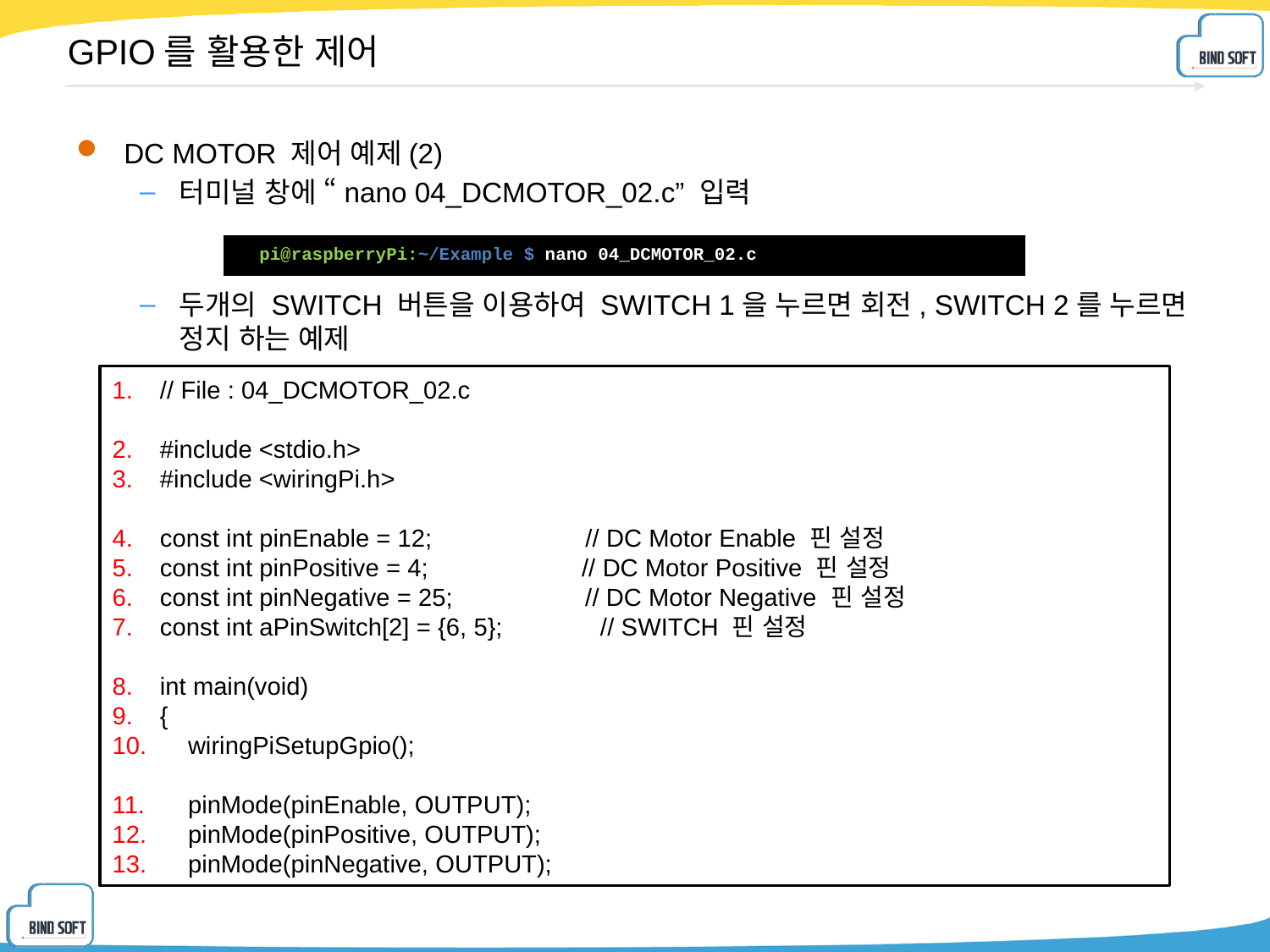

# GPIO를 활용한 제어
DC MOTOR 제어 예제(2)
터미널 창에 “nano 04_DCMOTOR_02.c” 입력

두개의 SWITCH 버튼을 이용하여 SWITCH 1을 누르면 회전, SWITCH 2를 누르면 정지 하는 예제

| pi@raspberryPi:~/Example $ nano 04\_DCMOTOR\_02.c |
| --- |
// File : 04_DCMOTOR_02.c

#include <stdio.h>
#include <wiringPi.h>

const int pinEnable = 12;                      // DC Motor Enable 핀 설정
const int pinPositive = 4;                      // DC Motor Positive 핀 설정
const int pinNegative = 25;                   // DC Motor Negative 핀 설정
const int aPinSwitch[2] = {6, 5};              // SWITCH 핀 설정

int main(void)
{
    wiringPiSetupGpio();

    pinMode(pinEnable, OUTPUT);
    pinMode(pinPositive, OUTPUT);
    pinMode(pinNegative, OUTPUT);